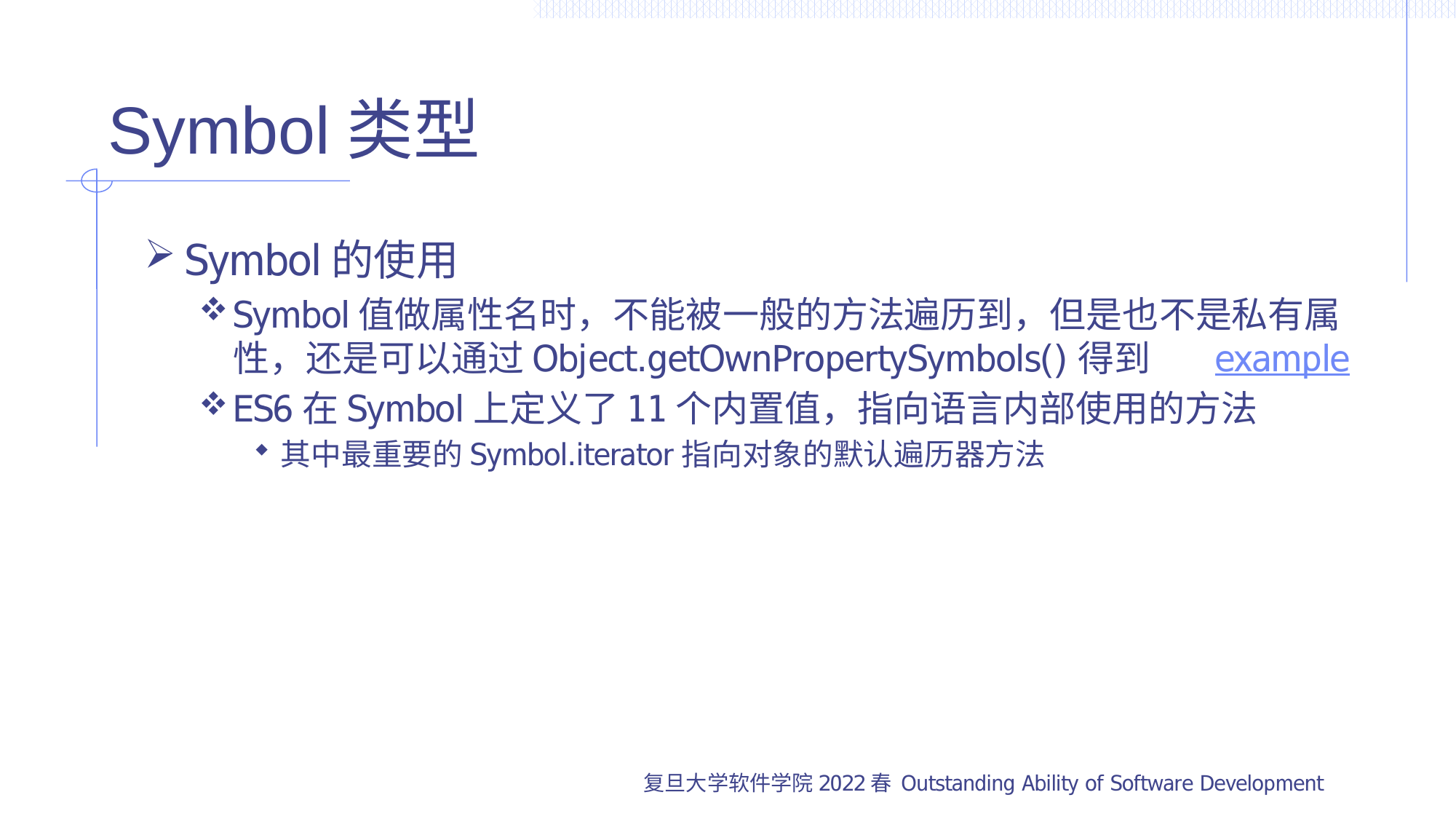

# Symbol类型
Symbol的使用
Symbol值做属性名时，不能被一般的方法遍历到，但是也不是私有属性，还是可以通过Object.getOwnPropertySymbols()得到	example
ES6在Symbol上定义了11个内置值，指向语言内部使用的方法
其中最重要的Symbol.iterator指向对象的默认遍历器方法